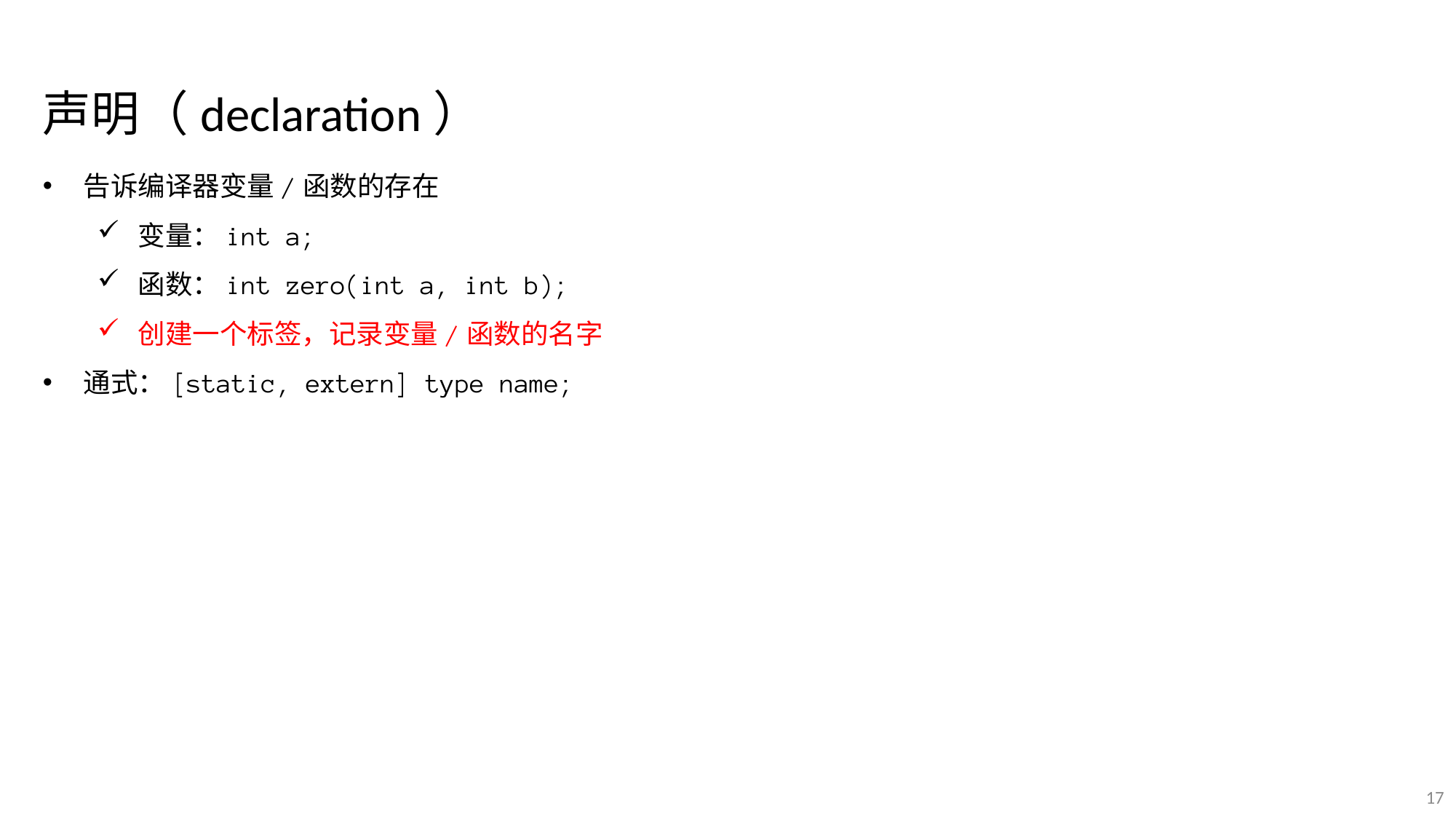

声明（declaration）
告诉编译器变量/函数的存在
变量：int a;
函数：int zero(int a, int b);
创建一个标签，记录变量/函数的名字
通式：[static, extern] type name;
17